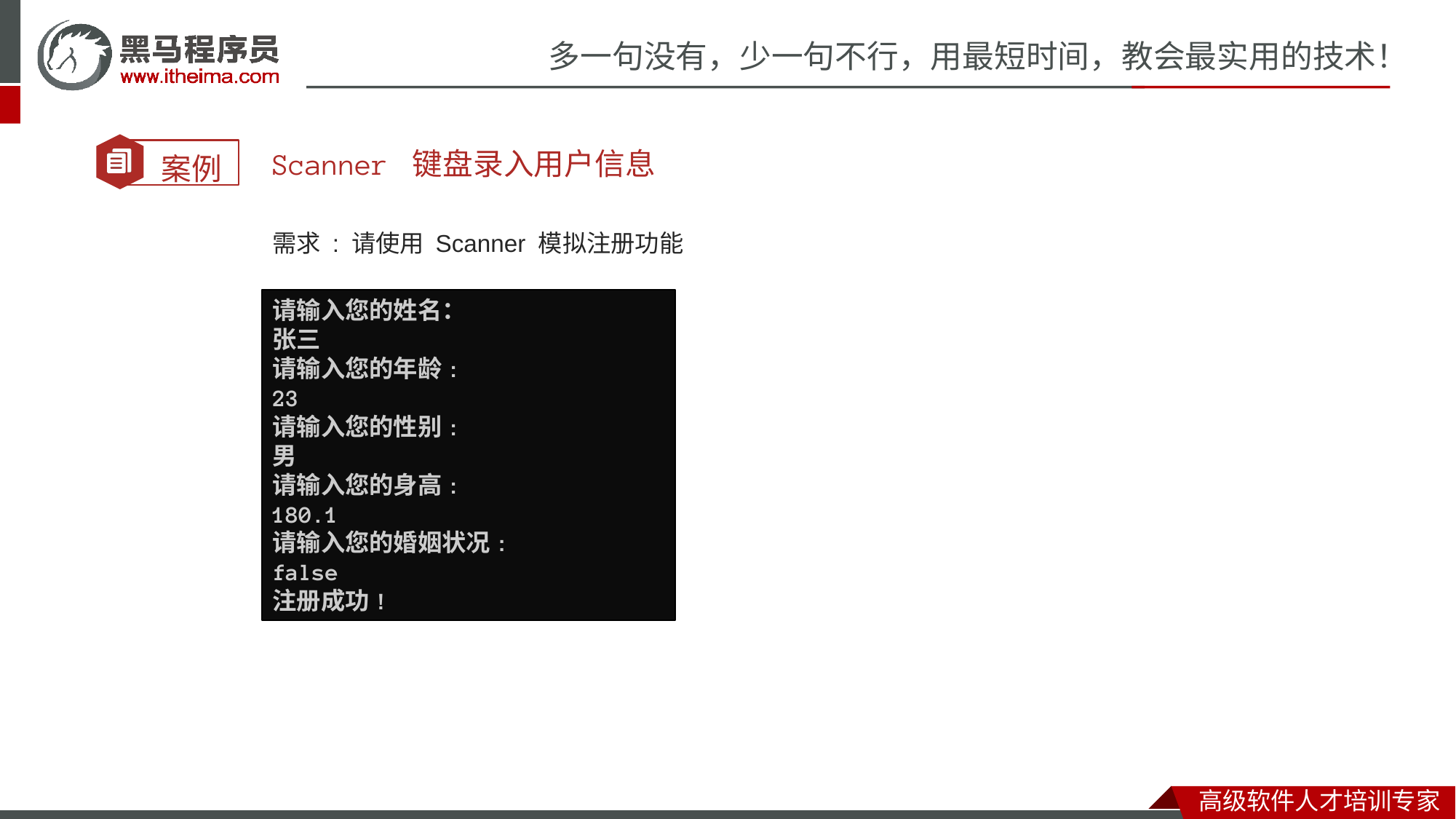

Scanner 键盘录入用户信息
需求 : 请使用 Scanner 模拟注册功能

请输入您的姓名：
张三
请输入您的年龄:
23
请输入您的性别:
男
请输入您的身高:
180.1
请输入您的婚姻状况:
false
注册成功!